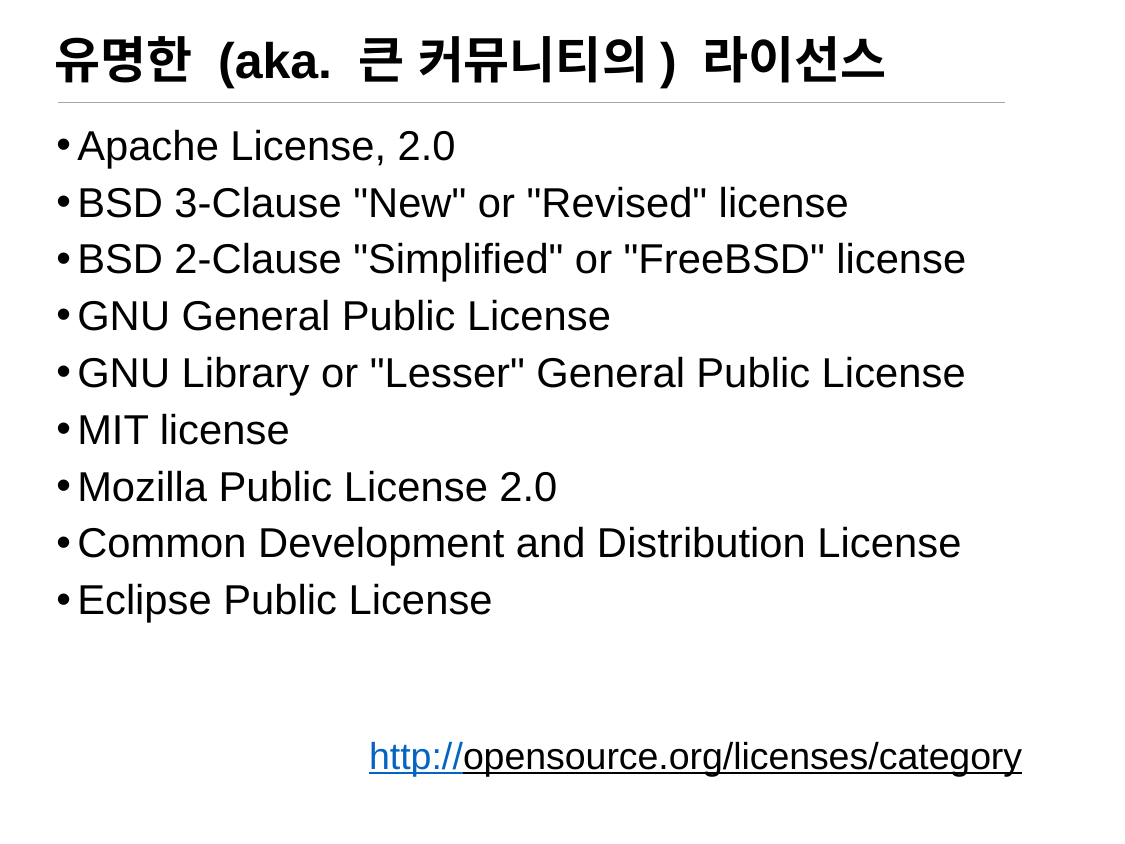

# 유명한 (aka. 큰 커뮤니티의) 라이선스
Apache License, 2.0
BSD 3-Clause "New" or "Revised" license
BSD 2-Clause "Simplified" or "FreeBSD" license
GNU General Public License
GNU Library or "Lesser" General Public License
MIT license
Mozilla Public License 2.0
Common Development and Distribution License
Eclipse Public License
http://opensource.org/licenses/category